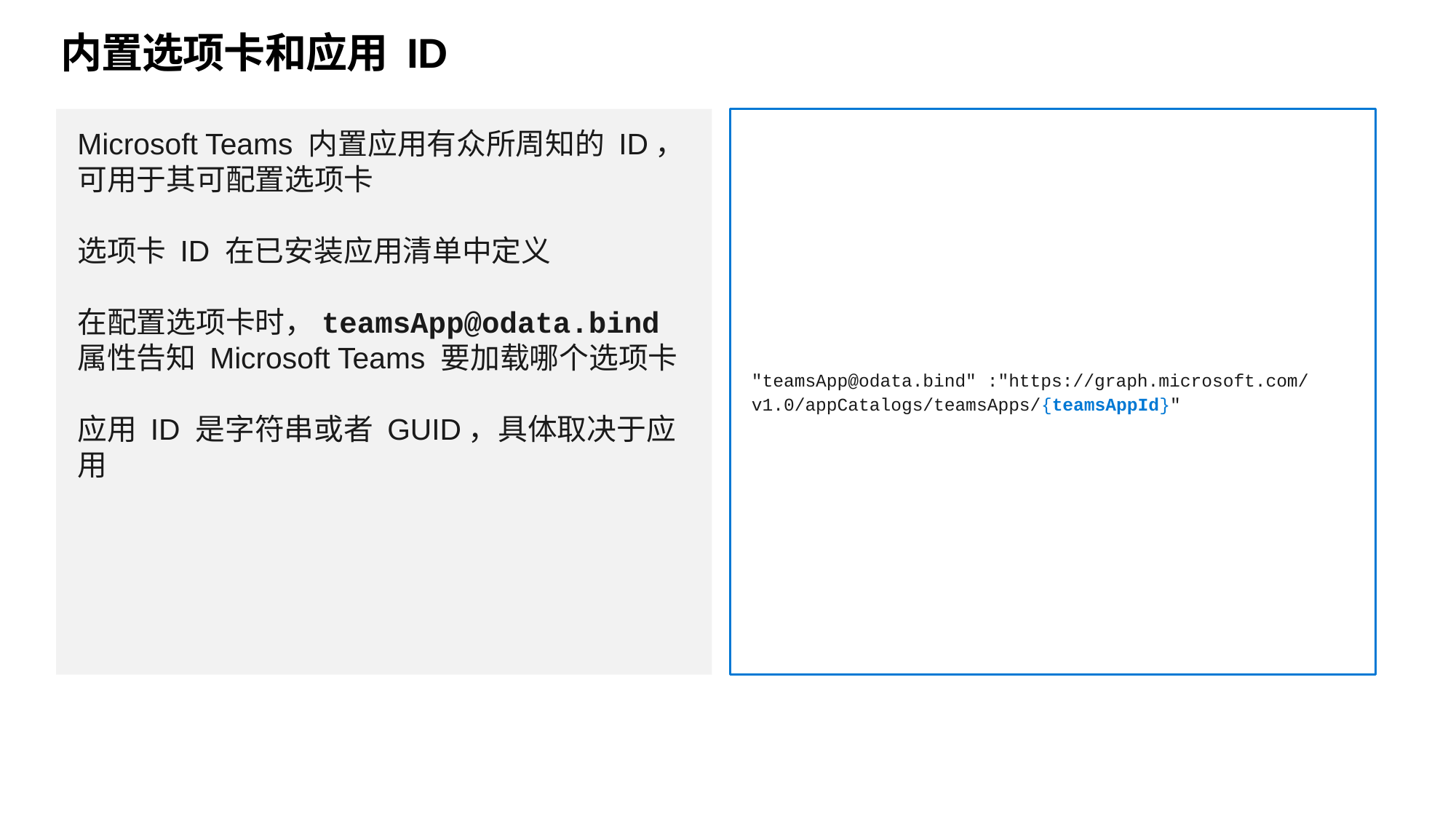

# 内置选项卡和应用 ID
Microsoft Teams 内置应用有众所周知的 ID，可用于其可配置选项卡

选项卡 ID 在已安装应用清单中定义

在配置选项卡时，teamsApp@odata.bind 属性告知 Microsoft Teams 要加载哪个选项卡

应用 ID 是字符串或者 GUID，具体取决于应用
"teamsApp@odata.bind" :"https://graph.microsoft.com/
v1.0/appCatalogs/teamsApps/{teamsAppId}"